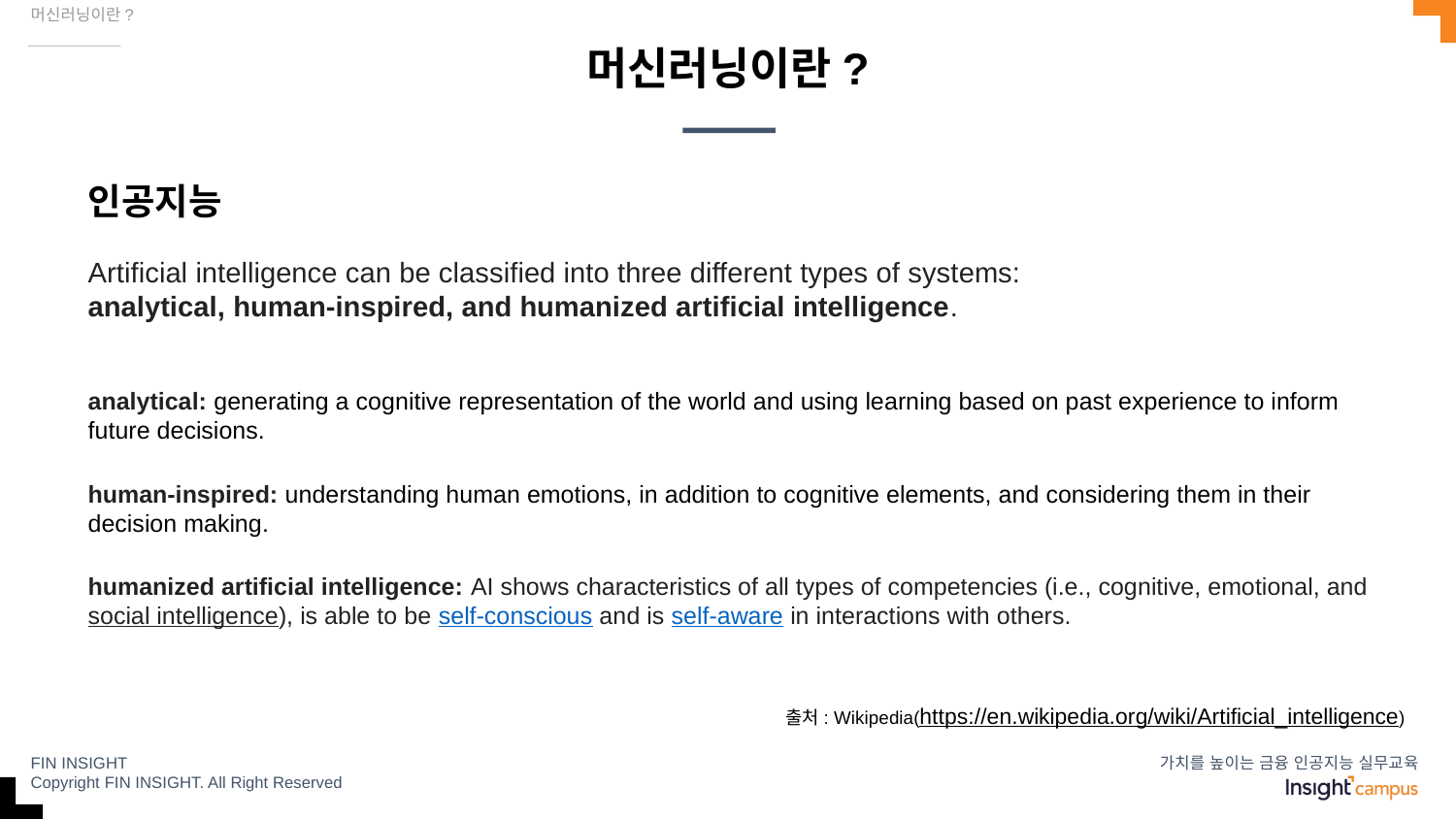

머신러닝이란?
# 머신러닝이란?
인공지능
Artificial intelligence can be classified into three different types of systems:
analytical, human-inspired, and humanized artificial intelligence.
analytical: generating a cognitive representation of the world and using learning based on past experience to inform future decisions.
human-inspired: understanding human emotions, in addition to cognitive elements, and considering them in their decision making.
humanized artificial intelligence: AI shows characteristics of all types of competencies (i.e., cognitive, emotional, and social intelligence), is able to be self-conscious and is self-aware in interactions with others.
출처: Wikipedia(https://en.wikipedia.org/wiki/Artificial_intelligence)